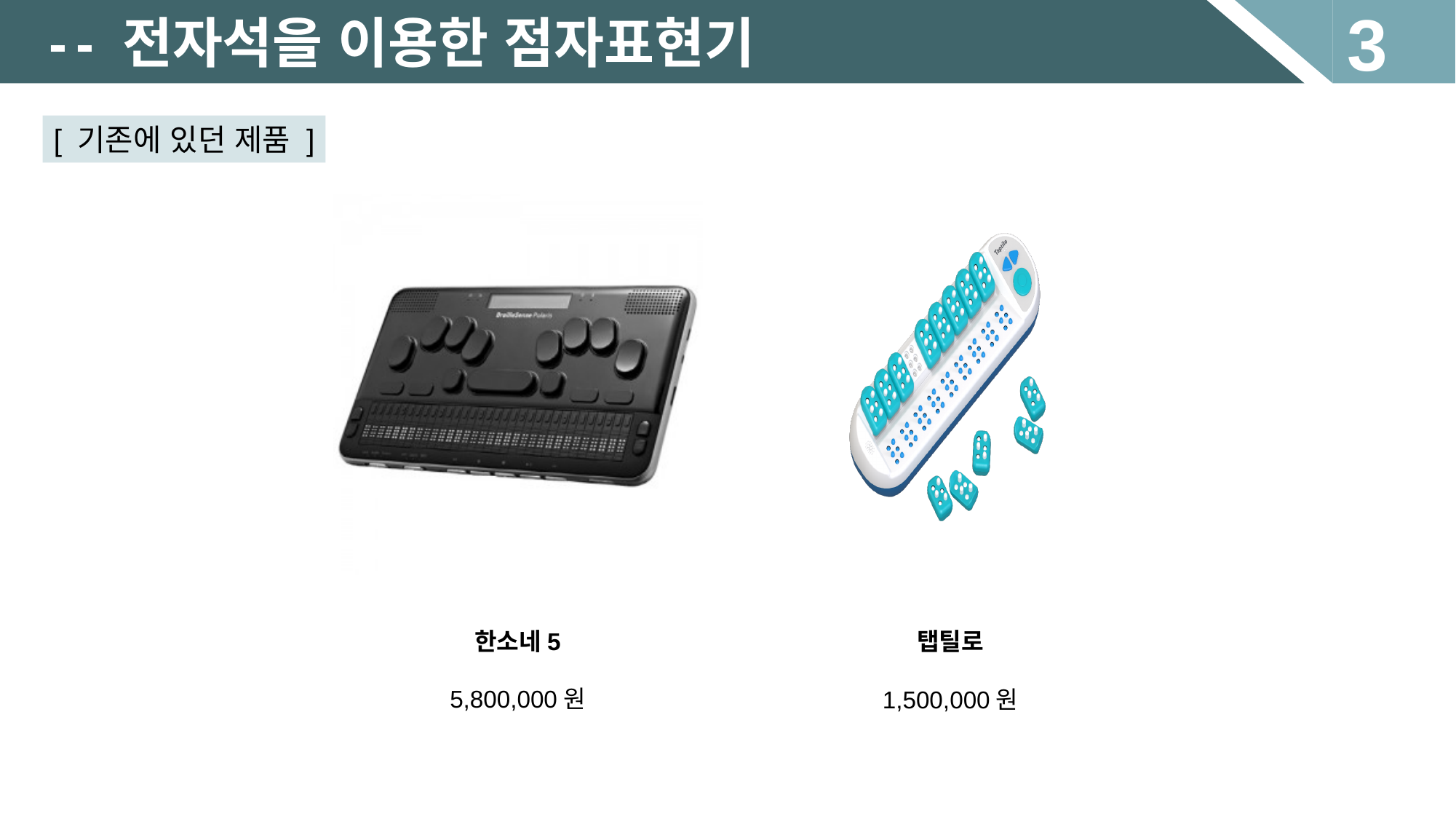

3

-
- 전자석을 이용한 점자표현기
[ 기존에 있던 제품 ]

한소네5

5,800,000원
탭틸로

1,500,000원